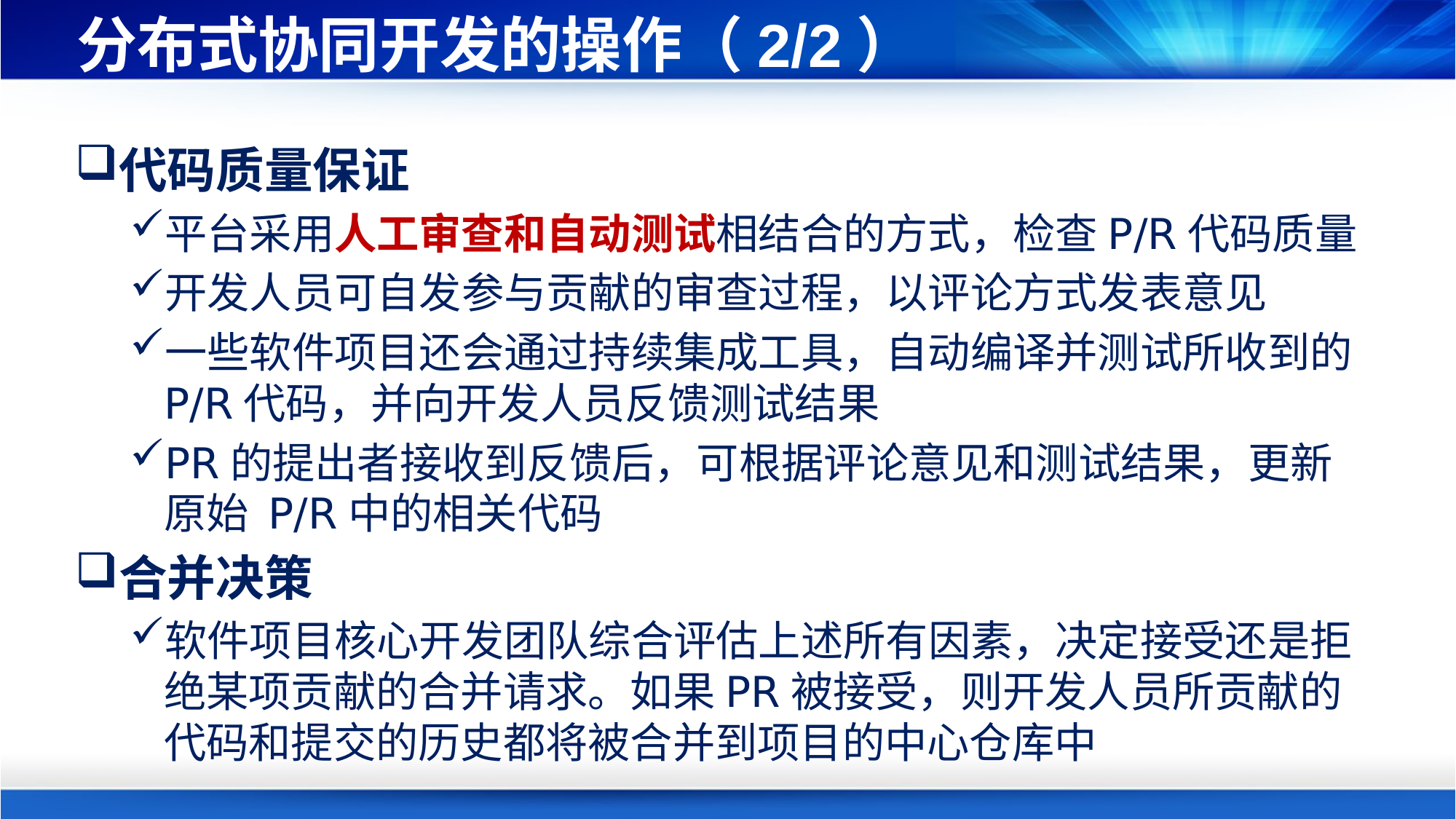

# 分布式协同开发的操作（2/2）
代码质量保证
平台采用人工审查和自动测试相结合的方式，检查P/R代码质量
开发人员可自发参与贡献的审查过程，以评论方式发表意见
一些软件项目还会通过持续集成工具，自动编译并测试所收到的P/R代码，并向开发人员反馈测试结果
PR的提出者接收到反馈后，可根据评论意见和测试结果，更新原始 P/R中的相关代码
合并决策
软件项目核心开发团队综合评估上述所有因素，决定接受还是拒绝某项贡献的合并请求。如果PR被接受，则开发人员所贡献的代码和提交的历史都将被合并到项目的中心仓库中